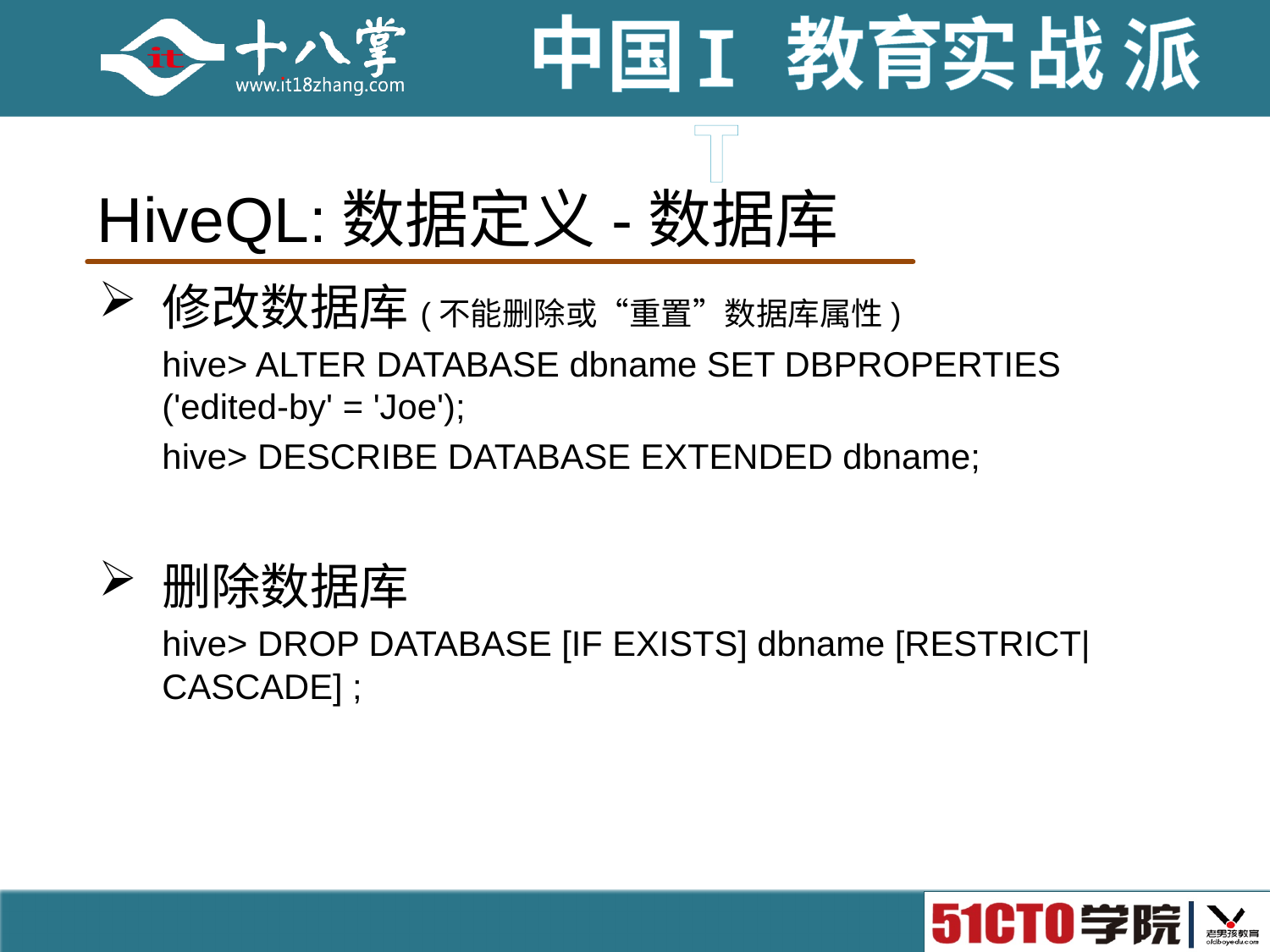

# HiveQL:数据定义-数据库
修改数据库(不能删除或“重置”数据库属性)
hive> ALTER DATABASE dbname SET DBPROPERTIES ('edited-by' = 'Joe');
hive> DESCRIBE DATABASE EXTENDED dbname;

删除数据库
hive> DROP DATABASE [IF EXISTS] dbname [RESTRICT|CASCADE] ;